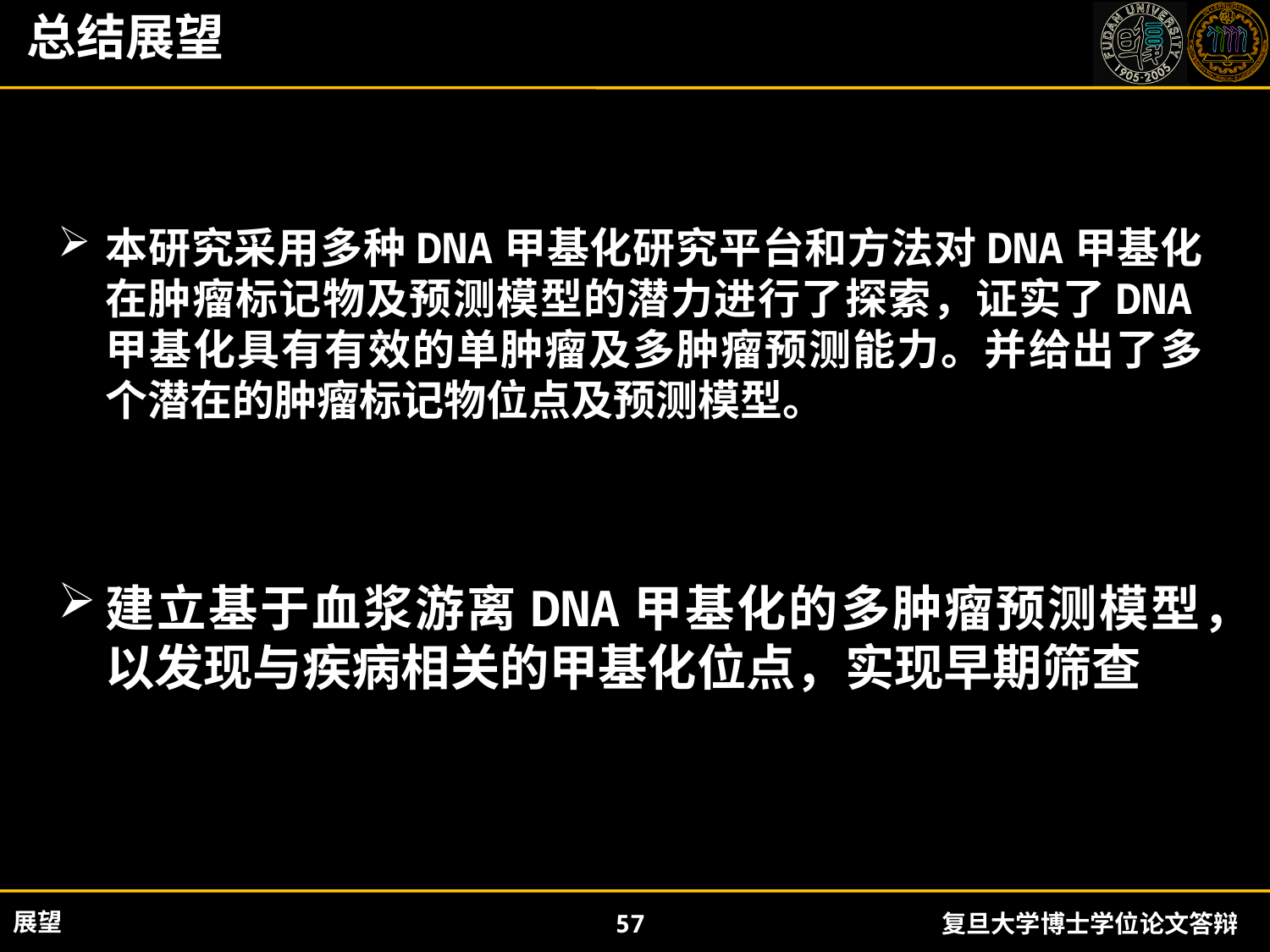

总结展望

本研究采用多种DNA甲基化研究平台和方法对DNA甲基化在肿瘤标记物及预测模型的潜力进行了探索，证实了DNA甲基化具有有效的单肿瘤及多肿瘤预测能力。并给出了多个潜在的肿瘤标记物位点及预测模型。

建立基于血浆游离DNA甲基化的多肿瘤预测模型，以发现与疾病相关的甲基化位点，实现早期筛查

 展望
57
复旦大学博士学位论文答辩